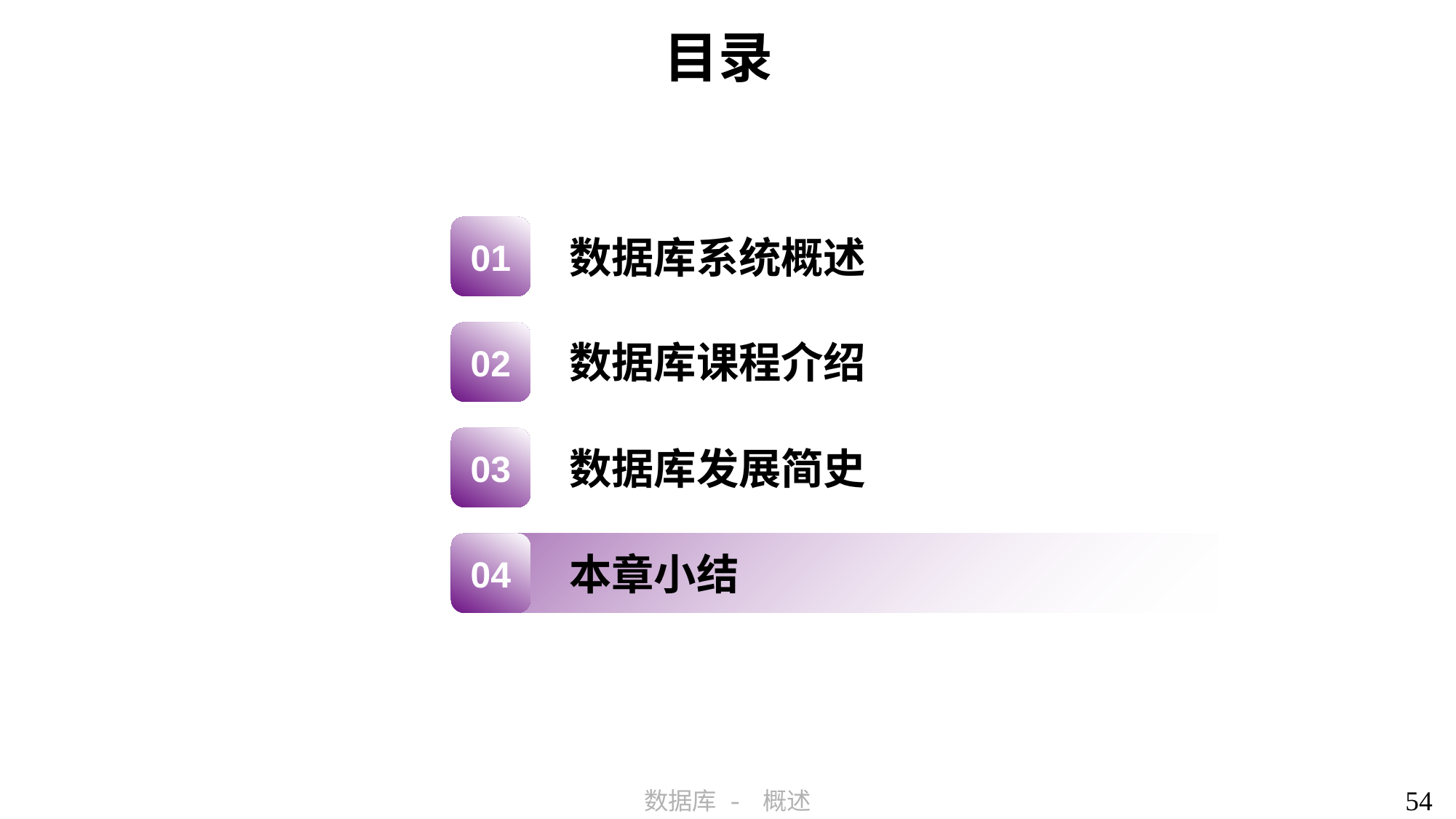

# 目录
01
数据库系统概述
02
数据库课程介绍
03
数据库发展简史
04
本章小结

54
数据库 - 概述